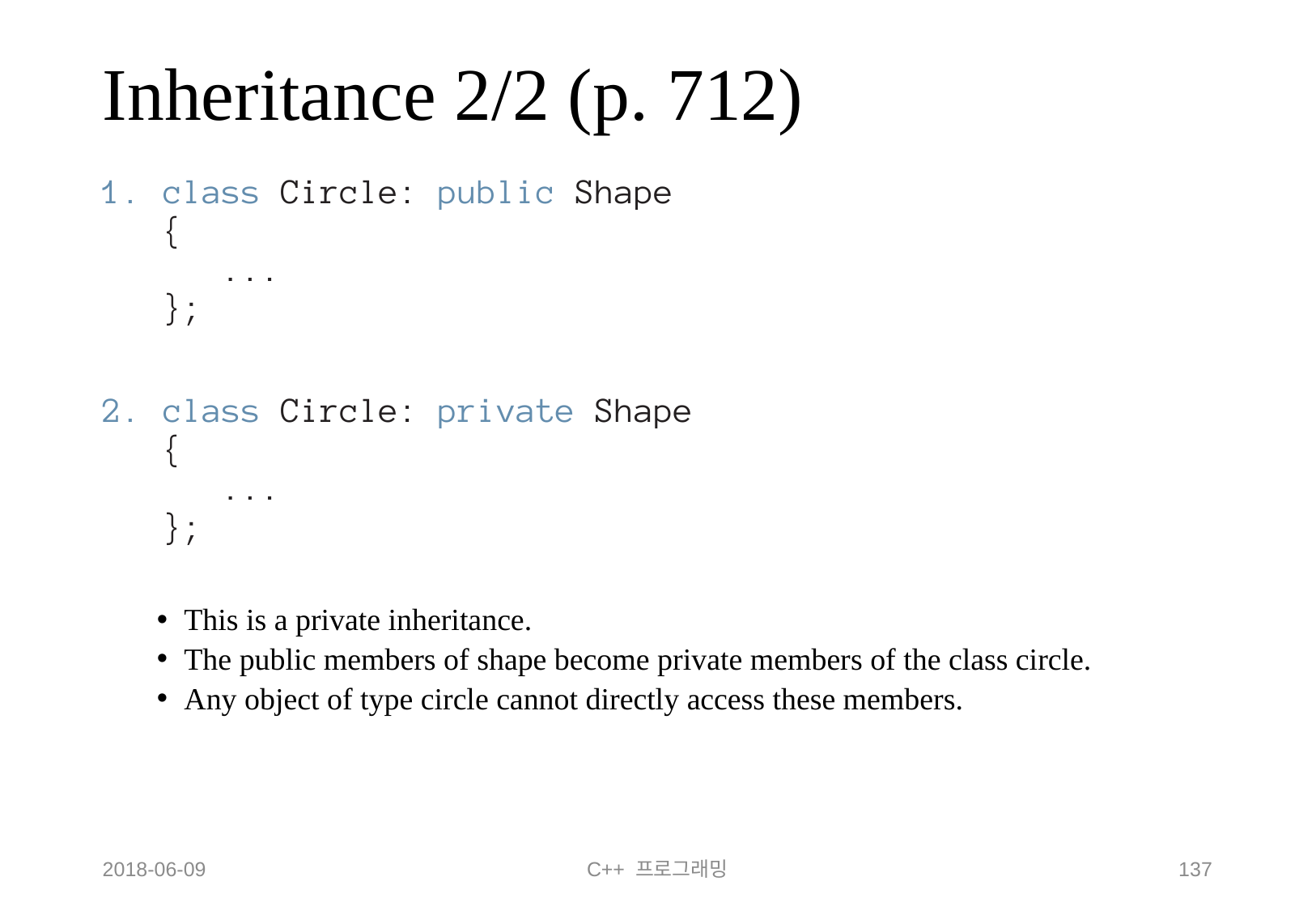

# Inheritance 2/2 (p. 712)
class Circle: public Shape
{
   ...
};

class Circle: private Shape
{
   ...
};

This is a private inheritance.
The public members of shape become private members of the class circle.
Any object of type circle cannot directly access these members.

2018-06-09
C++ 프로그래밍
137